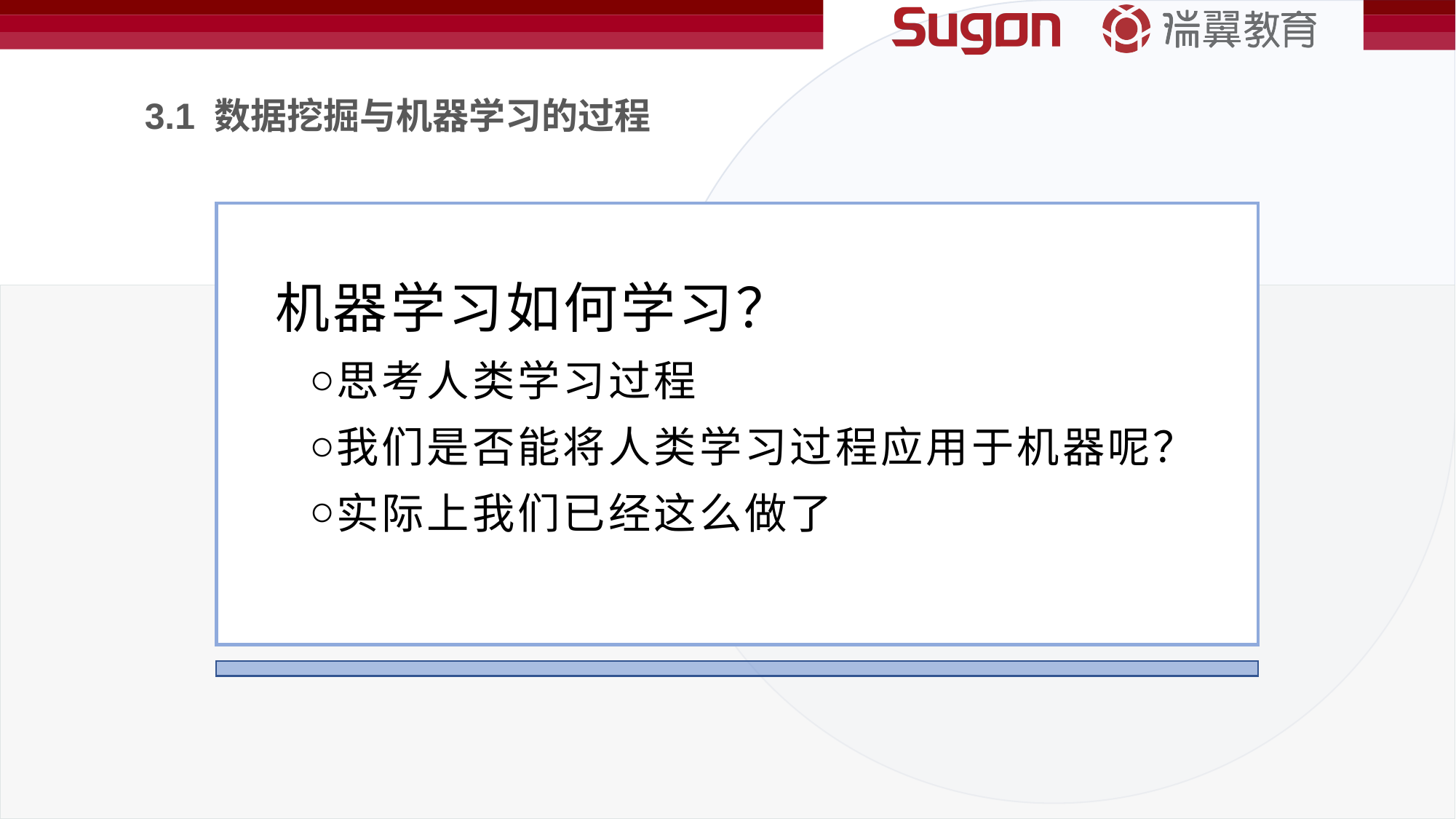

3.1 数据挖掘与机器学习的过程

机器学习如何学习？
思考人类学习过程
我们是否能将人类学习过程应用于机器呢？
实际上我们已经这么做了